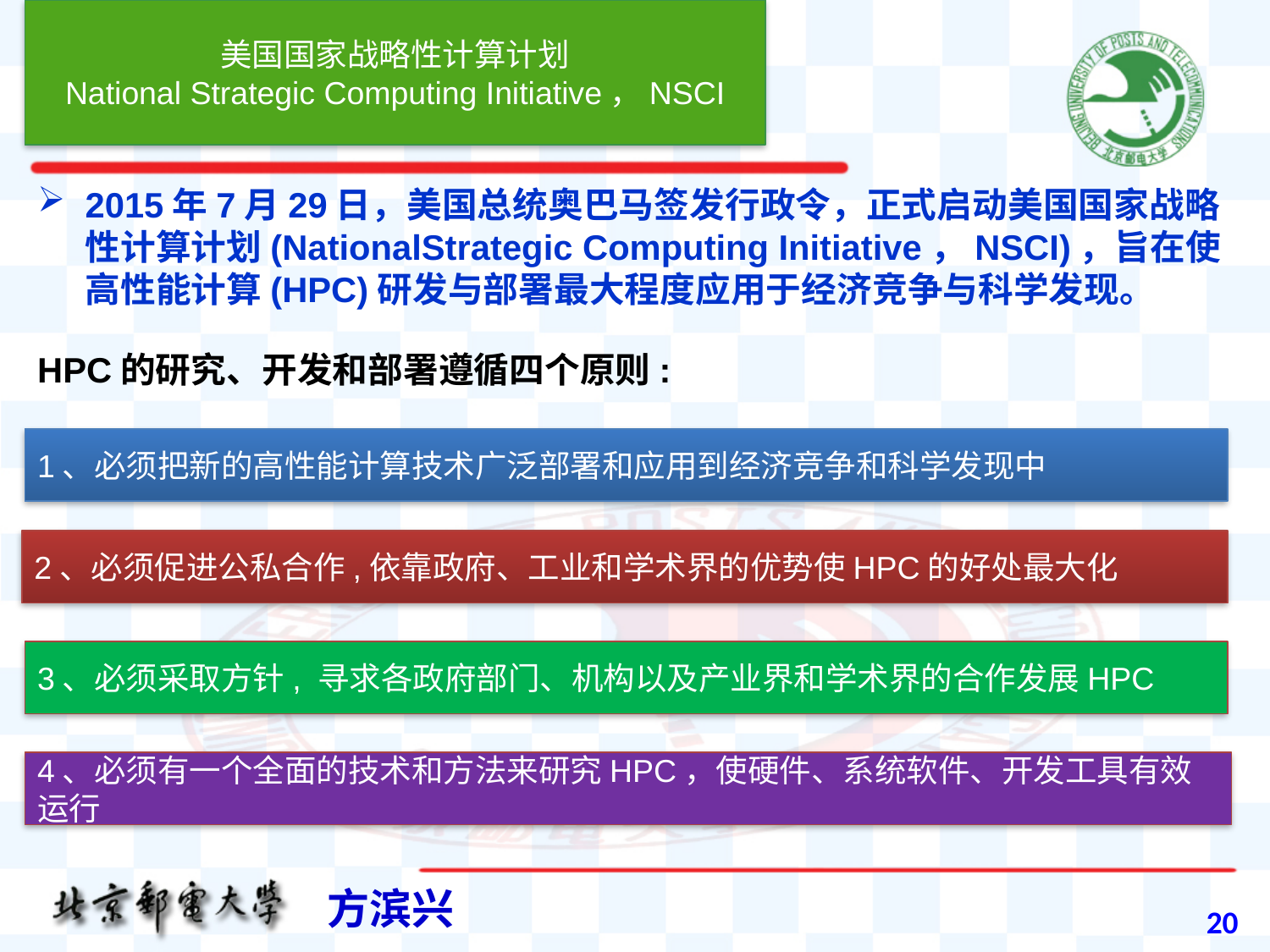

美国国家战略性计算计划
National Strategic Computing Initiative，NSCI
2015年7月29日，美国总统奥巴马签发行政令，正式启动美国国家战略性计算计划(NationalStrategic Computing Initiative，NSCI)，旨在使高性能计算(HPC)研发与部署最大程度应用于经济竞争与科学发现。
HPC的研究、开发和部署遵循四个原则:
1、必须把新的高性能计算技术广泛部署和应用到经济竞争和科学发现中
2、必须促进公私合作,依靠政府、工业和学术界的优势使HPC的好处最大化
3、必须采取方针, 寻求各政府部门、机构以及产业界和学术界的合作发展HPC
4、必须有一个全面的技术和方法来研究HPC，使硬件、系统软件、开发工具有效运行